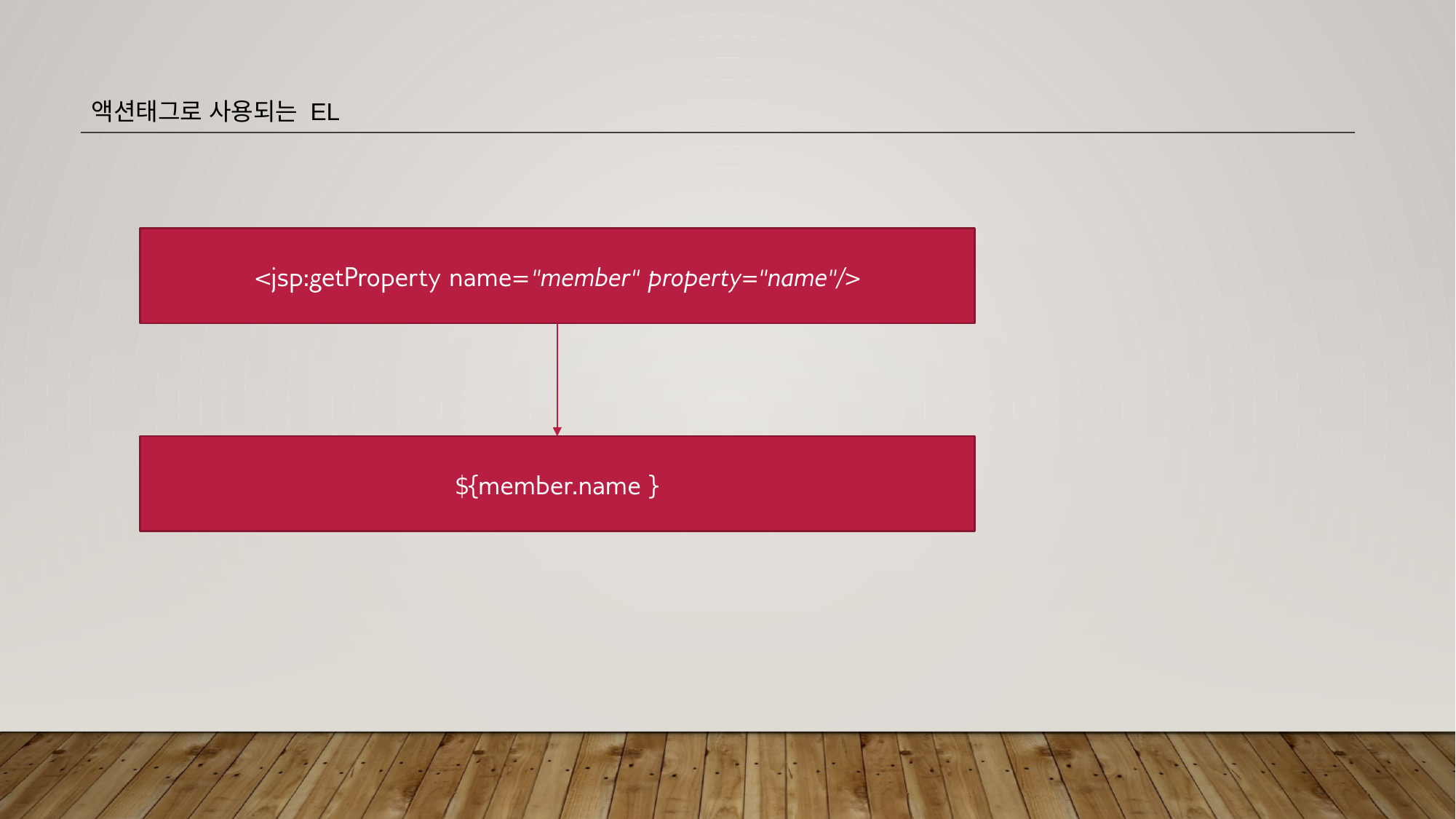

액션태그로 사용되는 EL
<jsp:getProperty name="member" property="name"/>
${member.name }